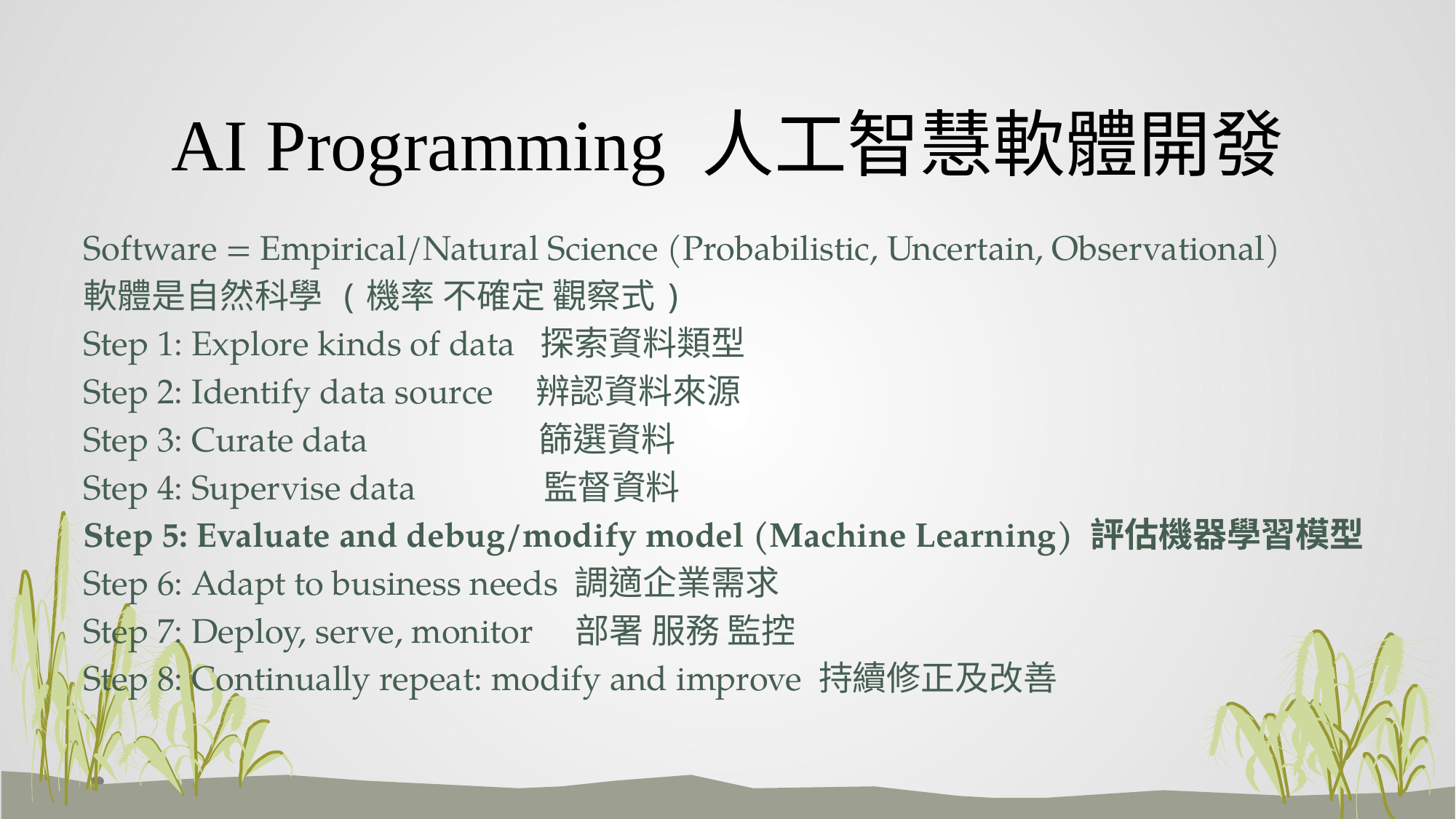

# AI Programming 人工智慧軟體開發
Software = Empirical/Natural Science (Probabilistic, Uncertain, Observational)
軟體是自然科學 (機率 不確定 觀察式)
Step 1: Explore kinds of data  探索資料類型
Step 2: Identify data source    辨認資料來源
Step 3: Curate data                   篩選資料
Step 4: Supervise data              監督資料
Step 5: Evaluate and debug/modify model (Machine Learning) 評估機器學習模型
Step 6: Adapt to business needs 調適企業需求
Step 7: Deploy, serve, monitor    部署 服務 監控
Step 8: Continually repeat: modify and improve 持續修正及改善